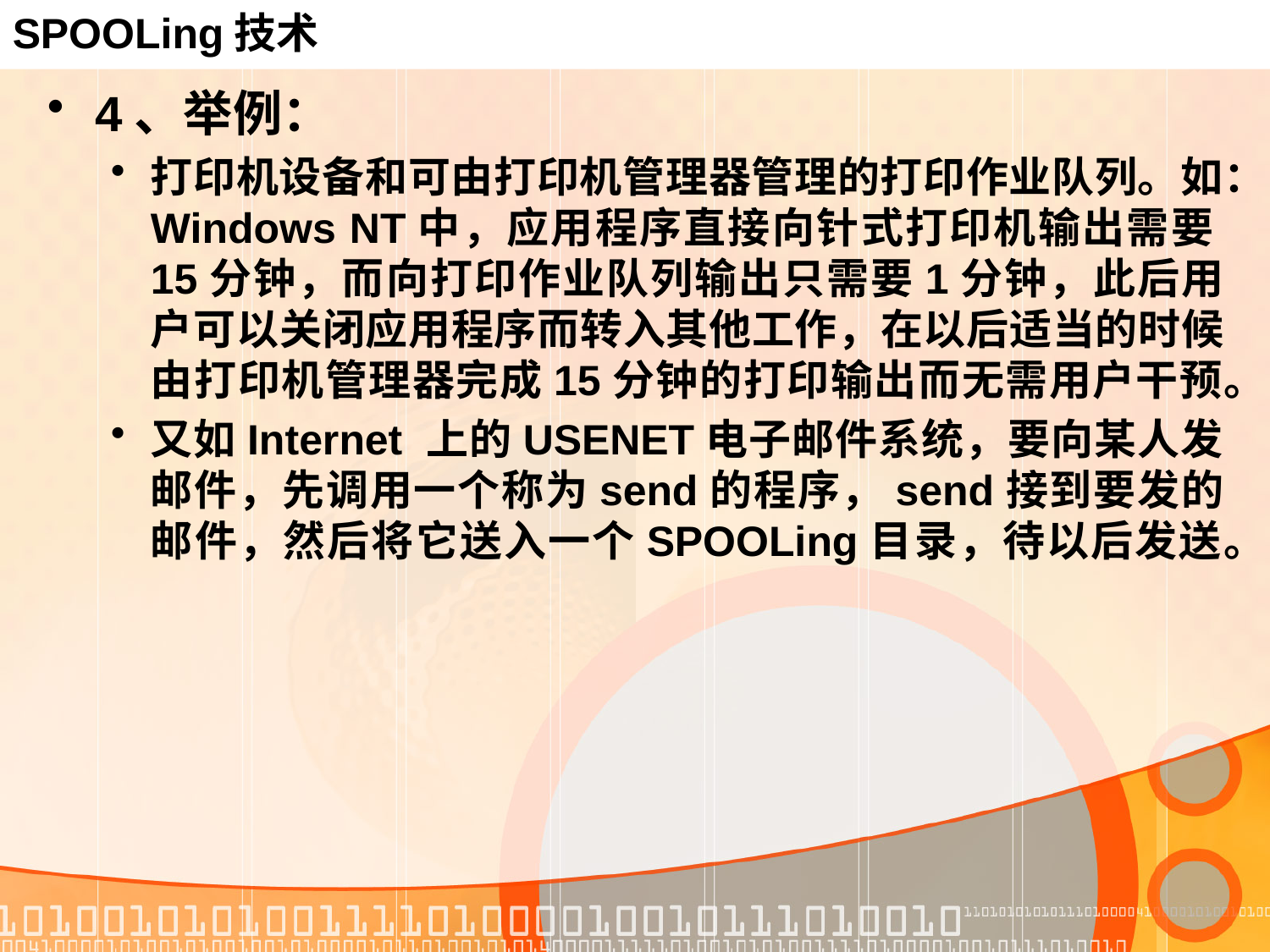

# SPOOLing技术
4、举例：
打印机设备和可由打印机管理器管理的打印作业队列。如：Windows NT中，应用程序直接向针式打印机输出需要15分钟，而向打印作业队列输出只需要1分钟，此后用户可以关闭应用程序而转入其他工作，在以后适当的时候由打印机管理器完成15分钟的打印输出而无需用户干预。
又如Internet 上的USENET电子邮件系统，要向某人发邮件，先调用一个称为send的程序，send接到要发的邮件，然后将它送入一个SPOOLing目录，待以后发送。